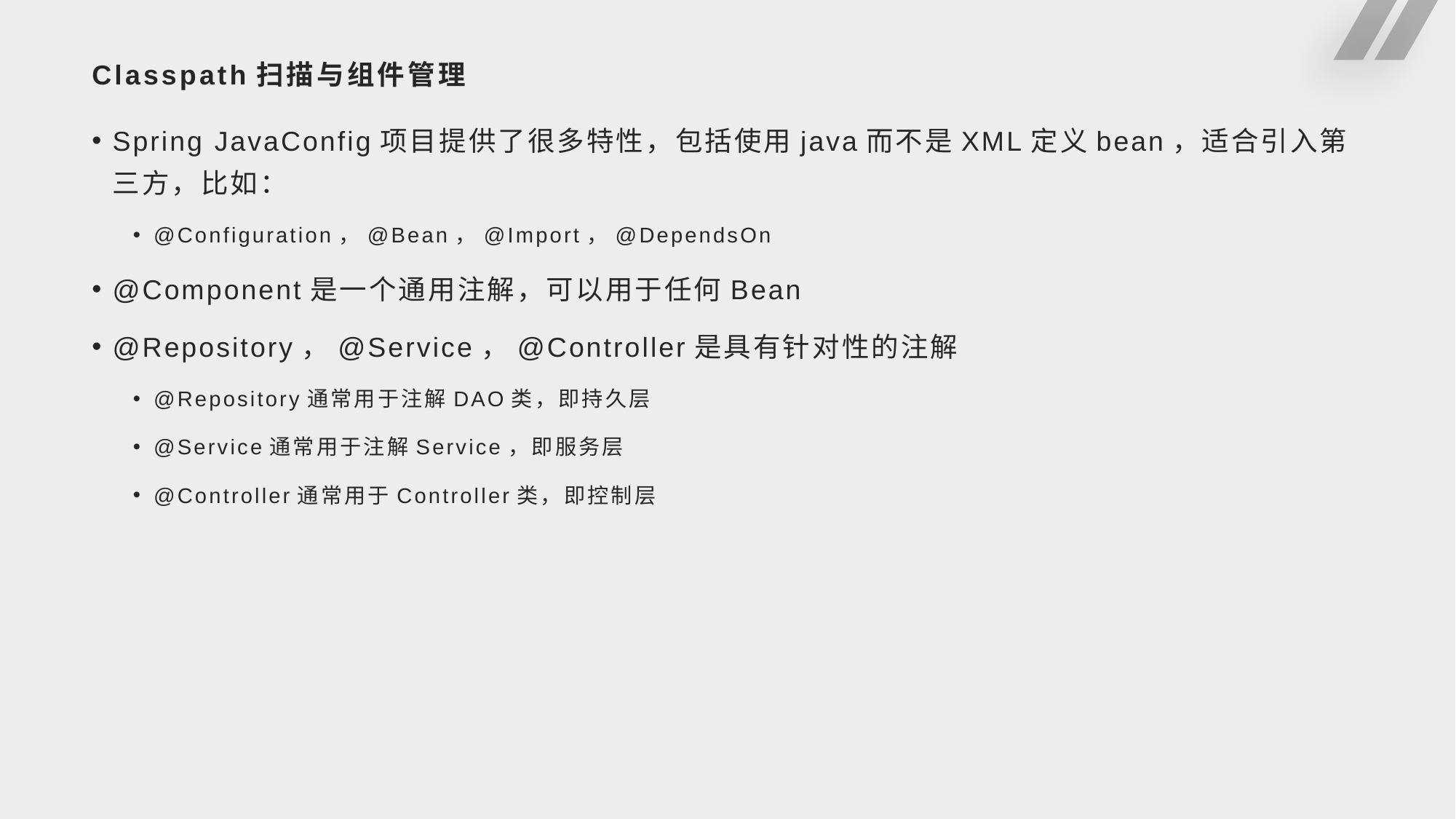

# Classpath扫描与组件管理
Spring JavaConfig项目提供了很多特性，包括使用java而不是XML定义bean，适合引入第三方，比如：
@Configuration，@Bean，@Import，@DependsOn
@Component是一个通用注解，可以用于任何Bean
@Repository，@Service，@Controller是具有针对性的注解
@Repository通常用于注解DAO类，即持久层
@Service通常用于注解Service，即服务层
@Controller通常用于Controller类，即控制层